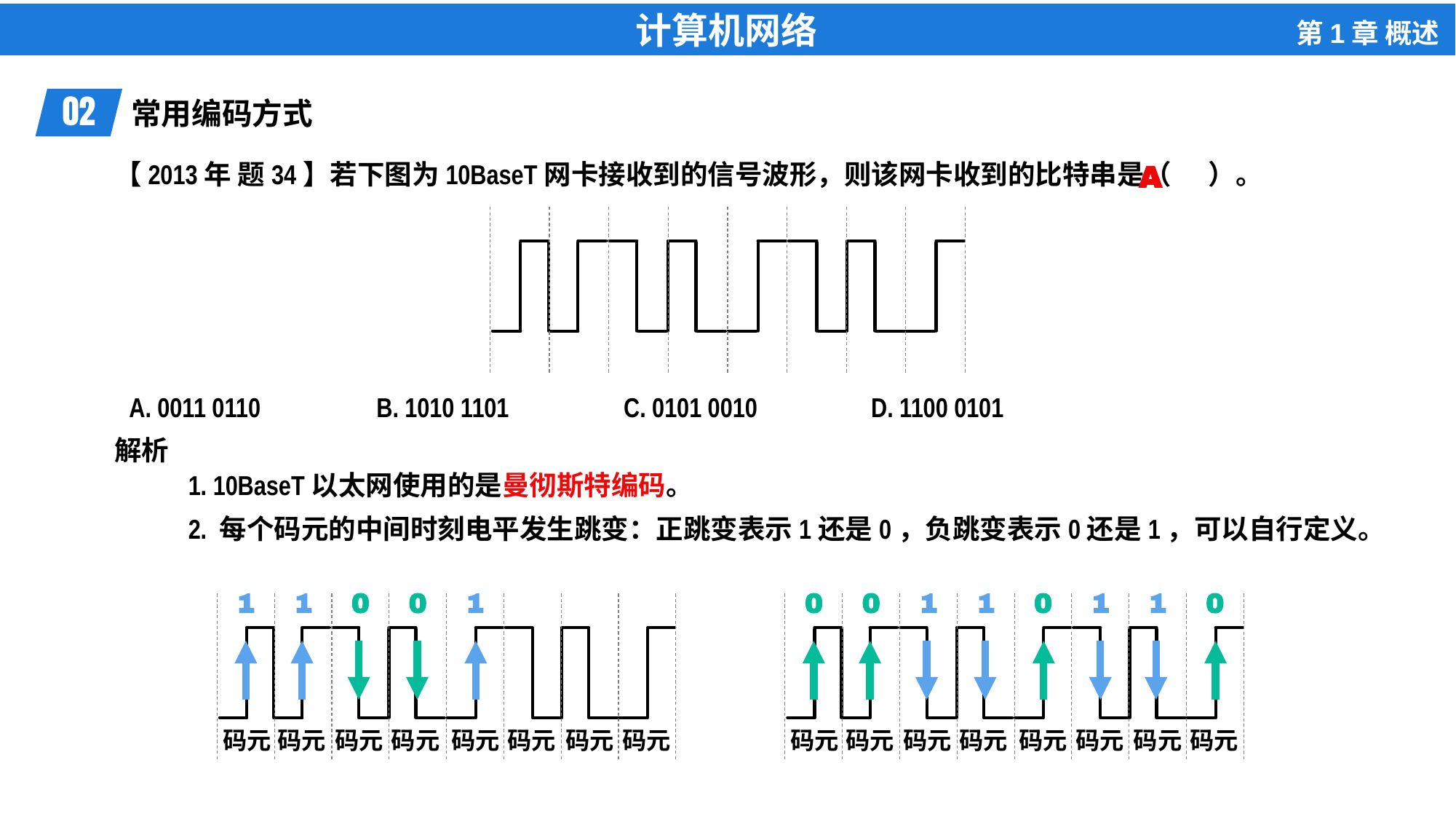

02
常用编码方式
【2013年 题34】若下图为10BaseT网卡接收到的信号波形，则该网卡收到的比特串是（      ）。
A. 0011 0110
B. 1010 1101
C. 0101 0010
D. 1100 0101
A
解析
1. 10BaseT以太网使用的是曼彻斯特编码。
2. 每个码元的中间时刻电平发生跳变：正跳变表示1还是0，负跳变表示0还是1，可以自行定义。
1
1
0
0
1
0
0
1
1
0
1
1
0
码元
码元
码元
码元
码元
码元
码元
码元
码元
码元
码元
码元
码元
码元
码元
码元